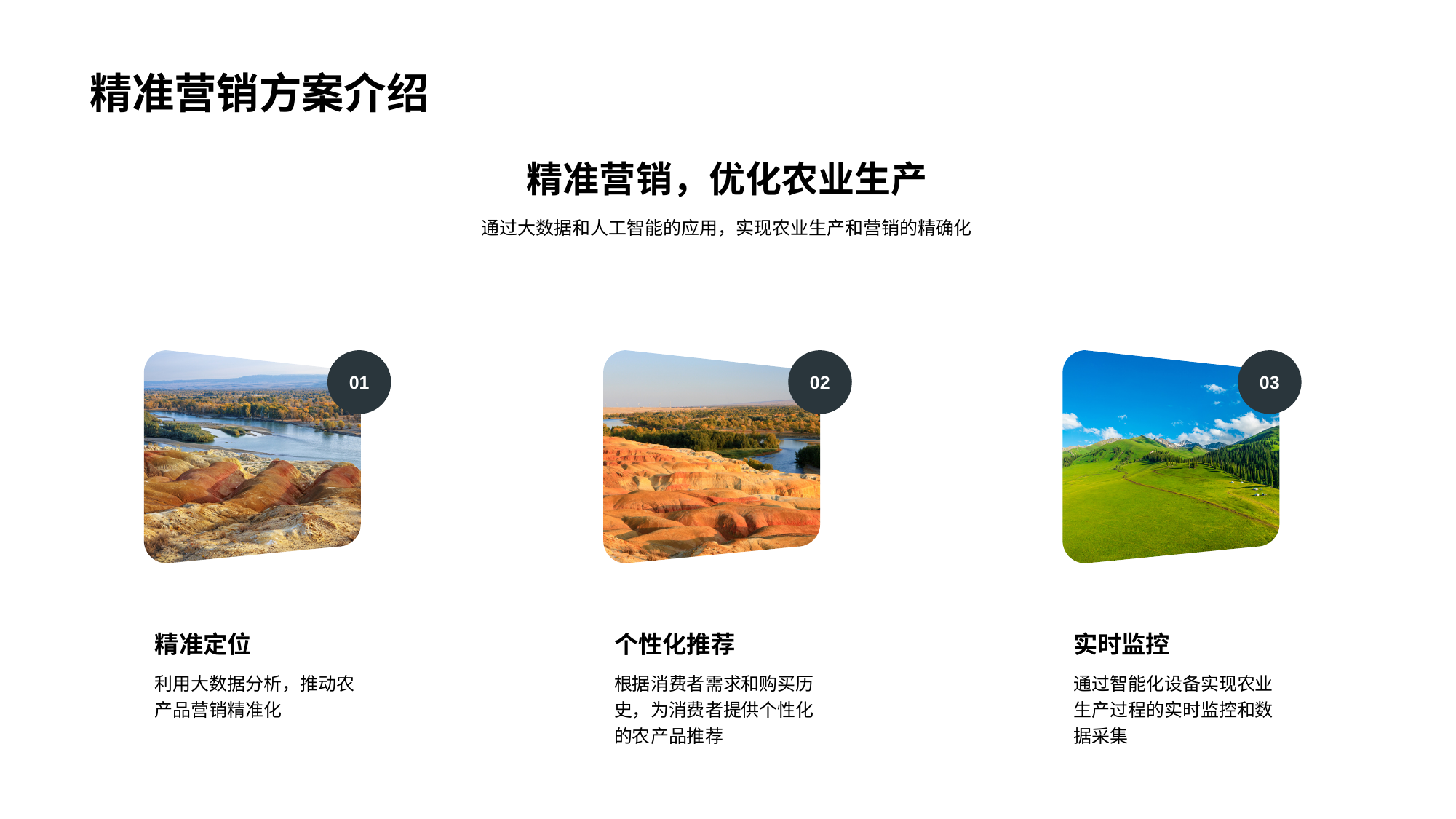

# 精准营销方案介绍
精准营销，优化农业生产
通过大数据和人工智能的应用，实现农业生产和营销的精确化

01

02

03
精准定位
利用大数据分析，推动农产品营销精准化
个性化推荐
根据消费者需求和购买历史，为消费者提供个性化的农产品推荐
实时监控
通过智能化设备实现农业生产过程的实时监控和数据采集